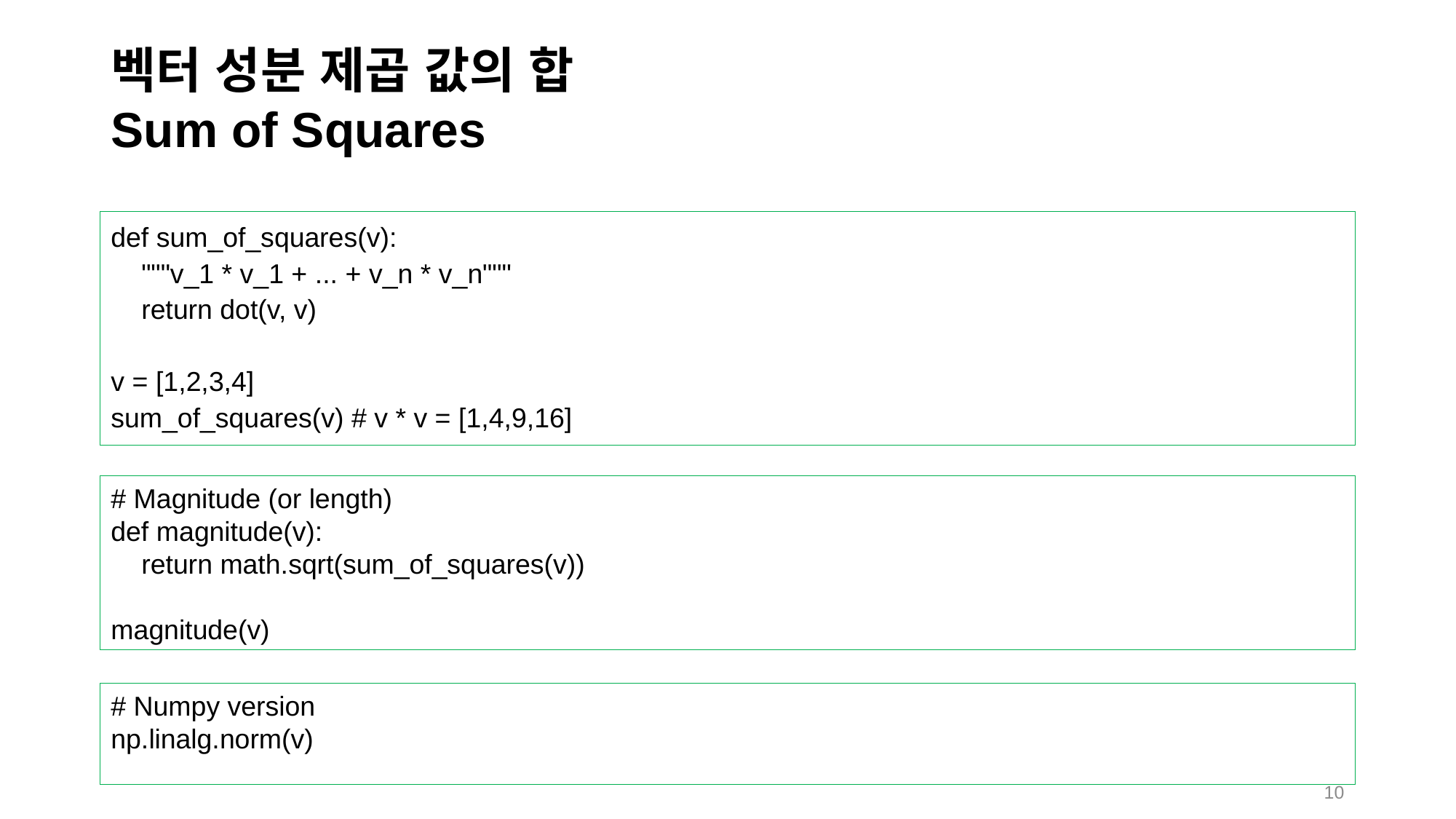

# 벡터 성분 제곱 값의 합 Sum of Squares
def sum_of_squares(v):
    """v_1 * v_1 + ... + v_n * v_n"""
    return dot(v, v)

v = [1,2,3,4]
sum_of_squares(v) # v * v = [1,4,9,16]
# Magnitude (or length)
def magnitude(v):
    return math.sqrt(sum_of_squares(v))

magnitude(v)
# Numpy version
np.linalg.norm(v)
10